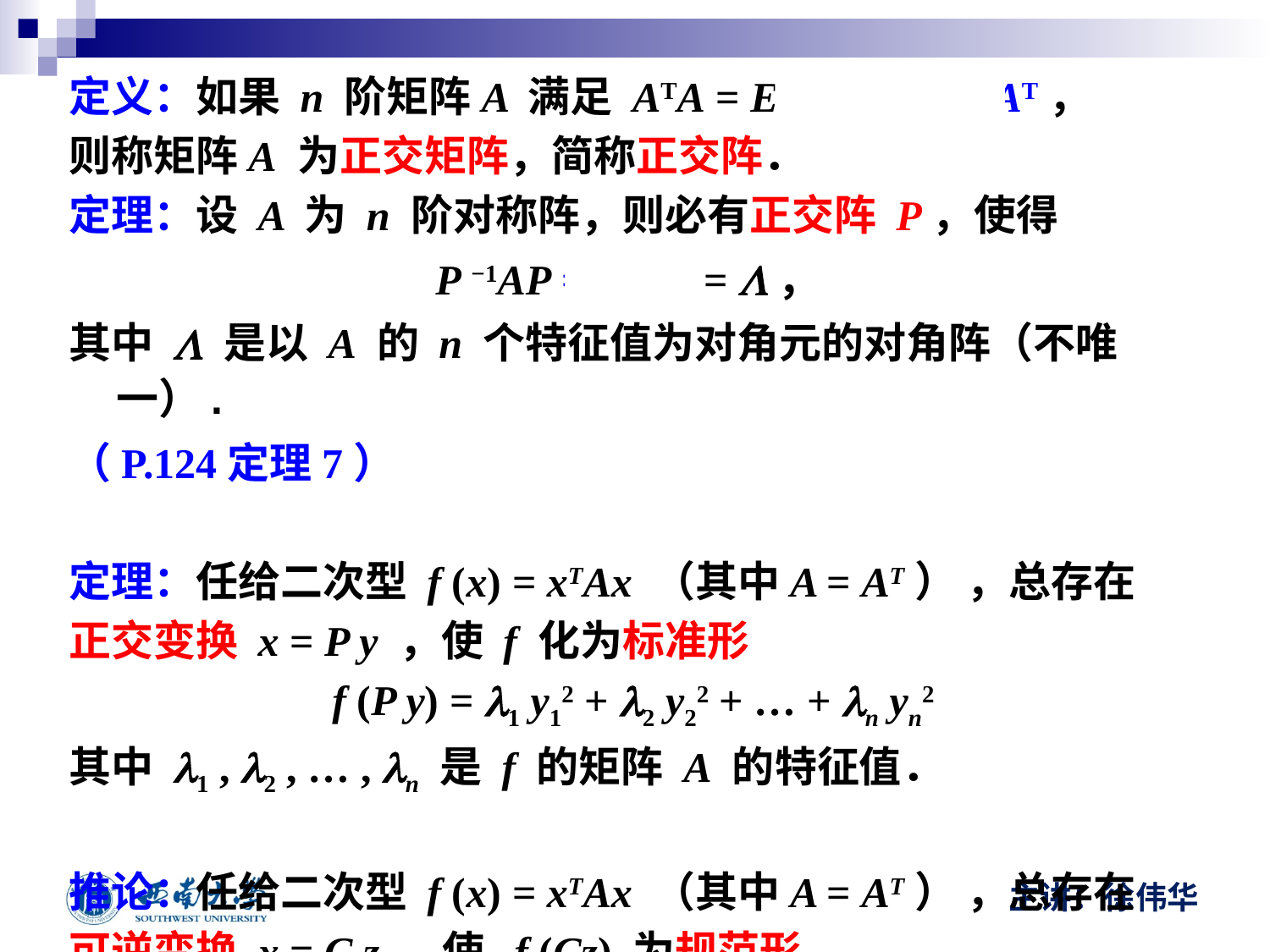

定义：如果 n 阶矩阵A 满足 ATA = E，即 A−1 = AT，
则称矩阵A 为正交矩阵，简称正交阵．
定理：设 A 为 n 阶对称阵，则必有正交阵 P，使得
P −1AP = PTAP = Λ，
其中 Λ 是以 A 的 n 个特征值为对角元的对角阵（不唯一）.
（P.124定理7）

定理：任给二次型 f (x) = xTAx （其中A = AT） ，总存在
正交变换 x = P y ，使 f 化为标准形
  f (P y) = λ1 y12 + λ2 y22 + … + λn yn2
其中 λ1 , λ2 , … , λn 是 f 的矩阵 A 的特征值．

推论：任给二次型 f (x) = xTAx （其中A = AT） ，总存在
可逆变换 x = C z ，使  f (Cz) 为规范形．